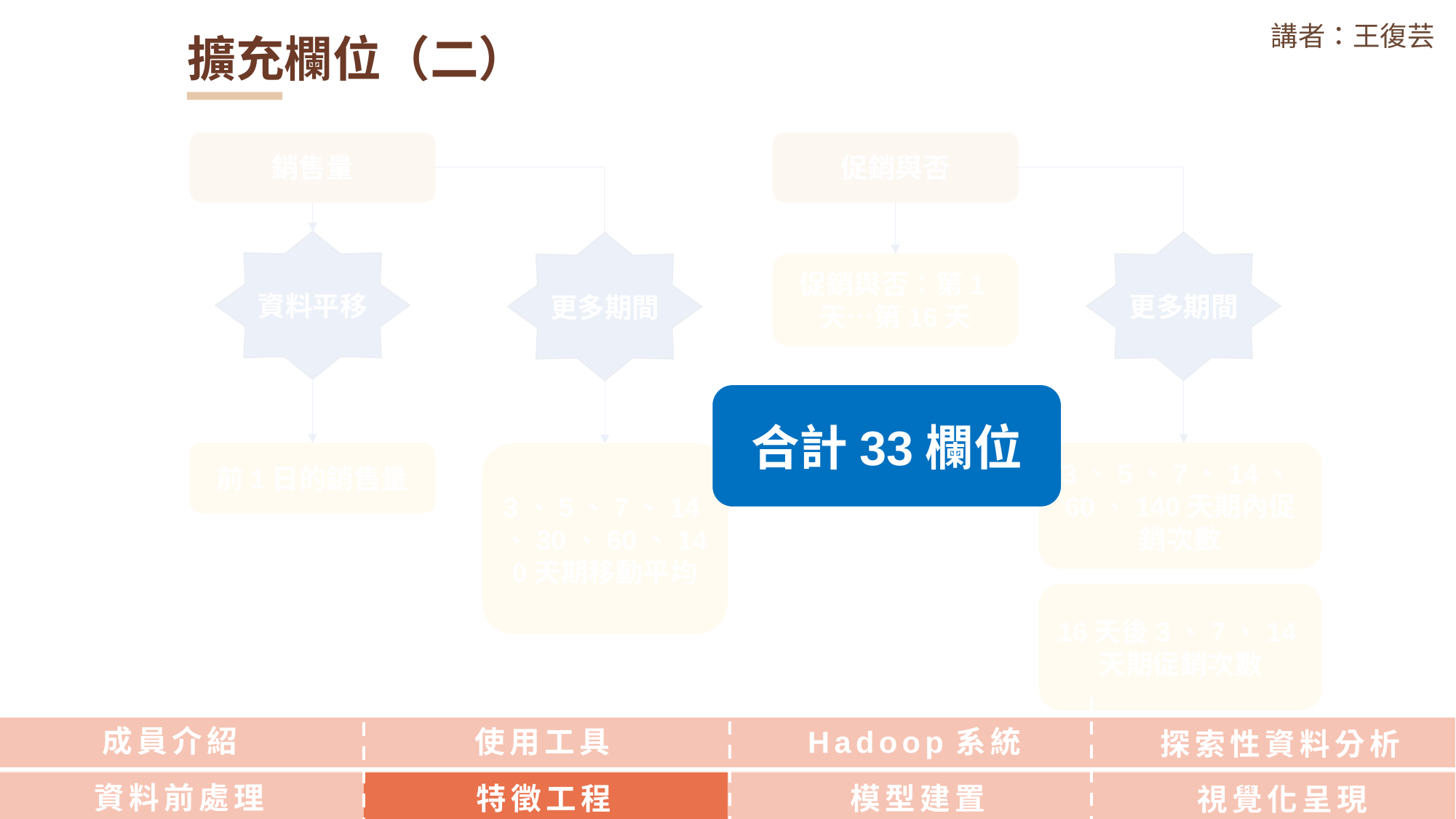

講者：王復芸
擴充欄位（二）

促銷與否
更多期間
促銷與否：第1天…第16天
3、5、7、14、60、140天期內促銷次數
16天後3、7、14天期促銷次數
銷售量
資料平移
更多期間
合計33欄位

前1日的銷售量
3、5、7、14、30、60、140天期移動平均

成員介紹
使用工具
Hadoop系統
探索性資料分析
資料前處理
特徵工程
模型建置
視覺化呈現